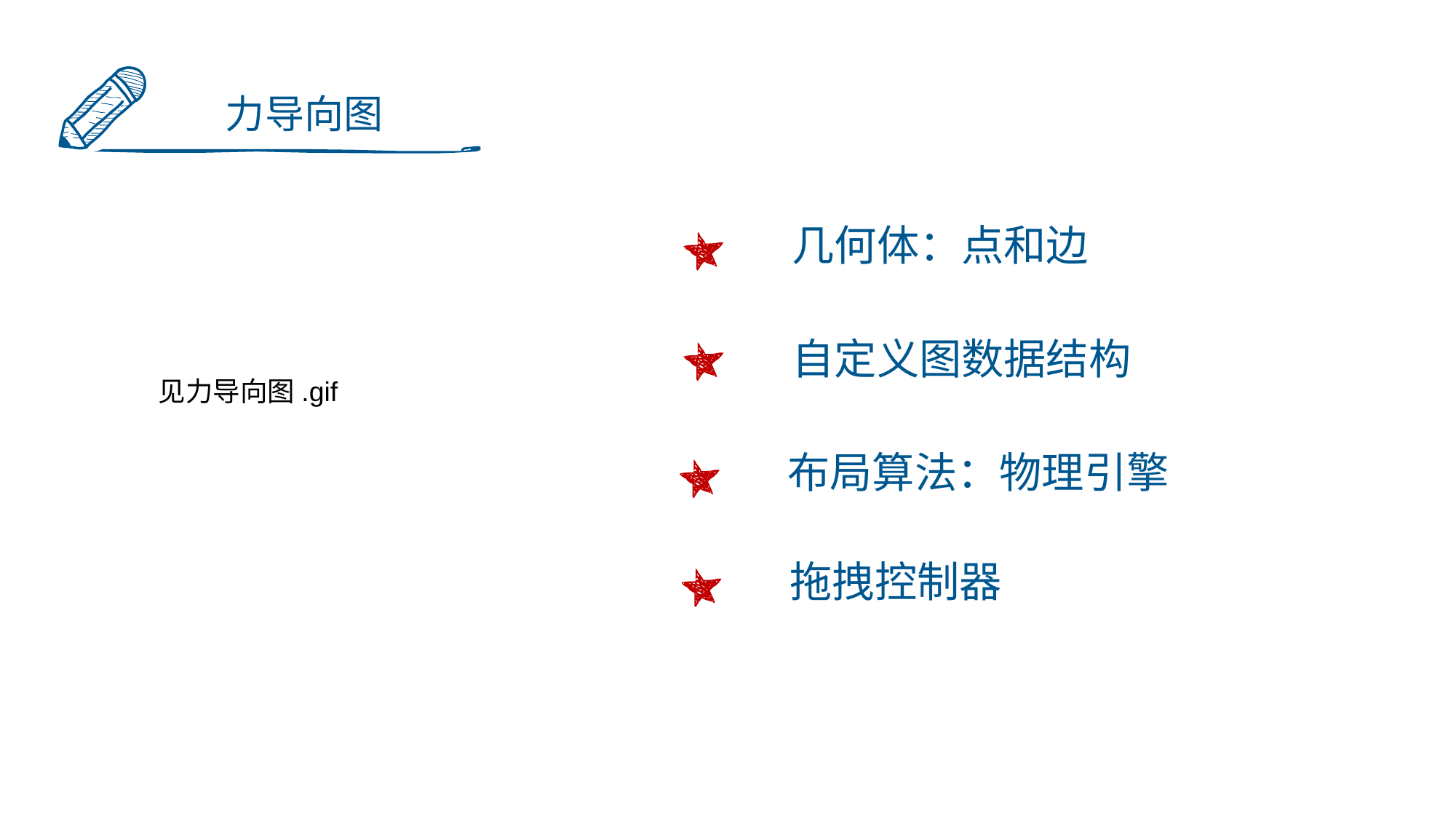

力导向图

几何体：点和边

自定义图数据结构

见力导向图.gif
布局算法：物理引擎

拖拽控制器